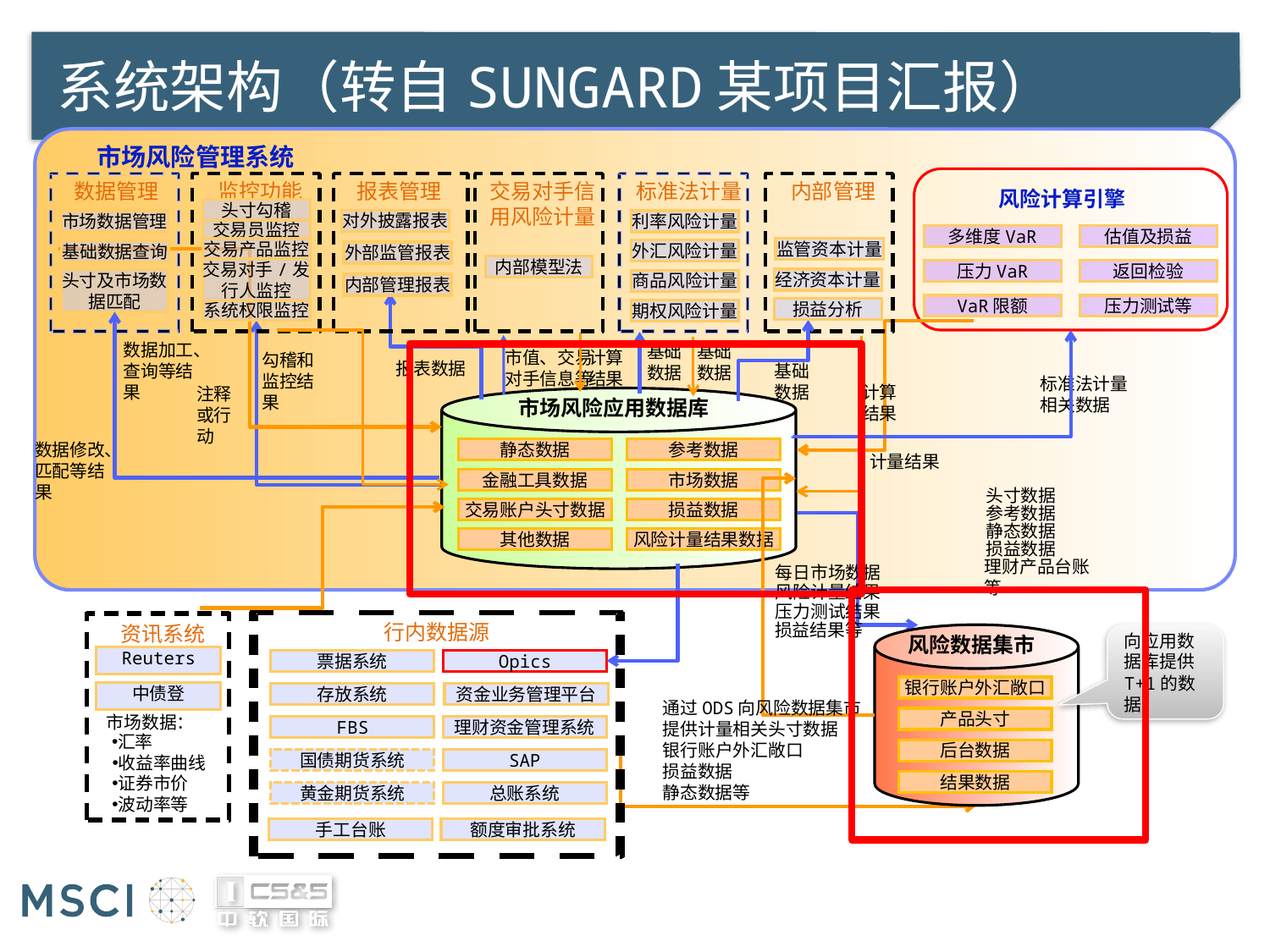

# 系统架构（转自SUNGARD某项目汇报）

市场风险管理系统

数据管理
监控功能

报表管理

标准法计量
交易对手信用风险计量
内部管理
风险计算引擎
头寸勾稽
对外披露报表
市场数据管理
利率风险计量
交易员监控
多维度VaR
估值及损益
监管资本计量
交易产品监控
外汇风险计量
基础数据查询
外部监管报表
内部模型法
交易对手/发行人监控
压力VaR
返回检验
经济资本计量
头寸及市场数据匹配
商品风险计量
内部管理报表
VaR限额
压力测试等
损益分析
系统权限监控
期权风险计量
数据加工、查询等结果
基础
数据
基础
数据
市值、交易
对手信息等
计算
结果
勾稽和监控结果
报表数据
基础
数据
标准法计量
相关数据
计算
结果
注释或行动

市场风险应用数据库
数据修改、匹配等结果
静态数据
参考数据
计量结果
金融工具数据
市场数据
头寸数据
交易账户头寸数据
损益数据
参考数据
静态数据
其他数据
风险计量结果数据
损益数据
理财产品台账等
每日市场数据
风险计量结果
压力测试结果

行内数据源
损益结果等
资讯系统

向应用数据库提供T+1的数据
风险数据集市
Reuters
票据系统
Opics
银行账户外汇敞口
中债登
存放系统
资金业务管理平台
通过ODS向风险数据集市
提供计量相关头寸数据
银行账户外汇敞口
损益数据
静态数据等
产品头寸
市场数据：
FBS
理财资金管理系统
汇率
后台数据
国债期货系统
SAP
收益率曲线
结果数据
证券市价
黄金期货系统
总账系统
波动率等
手工台账
额度审批系统